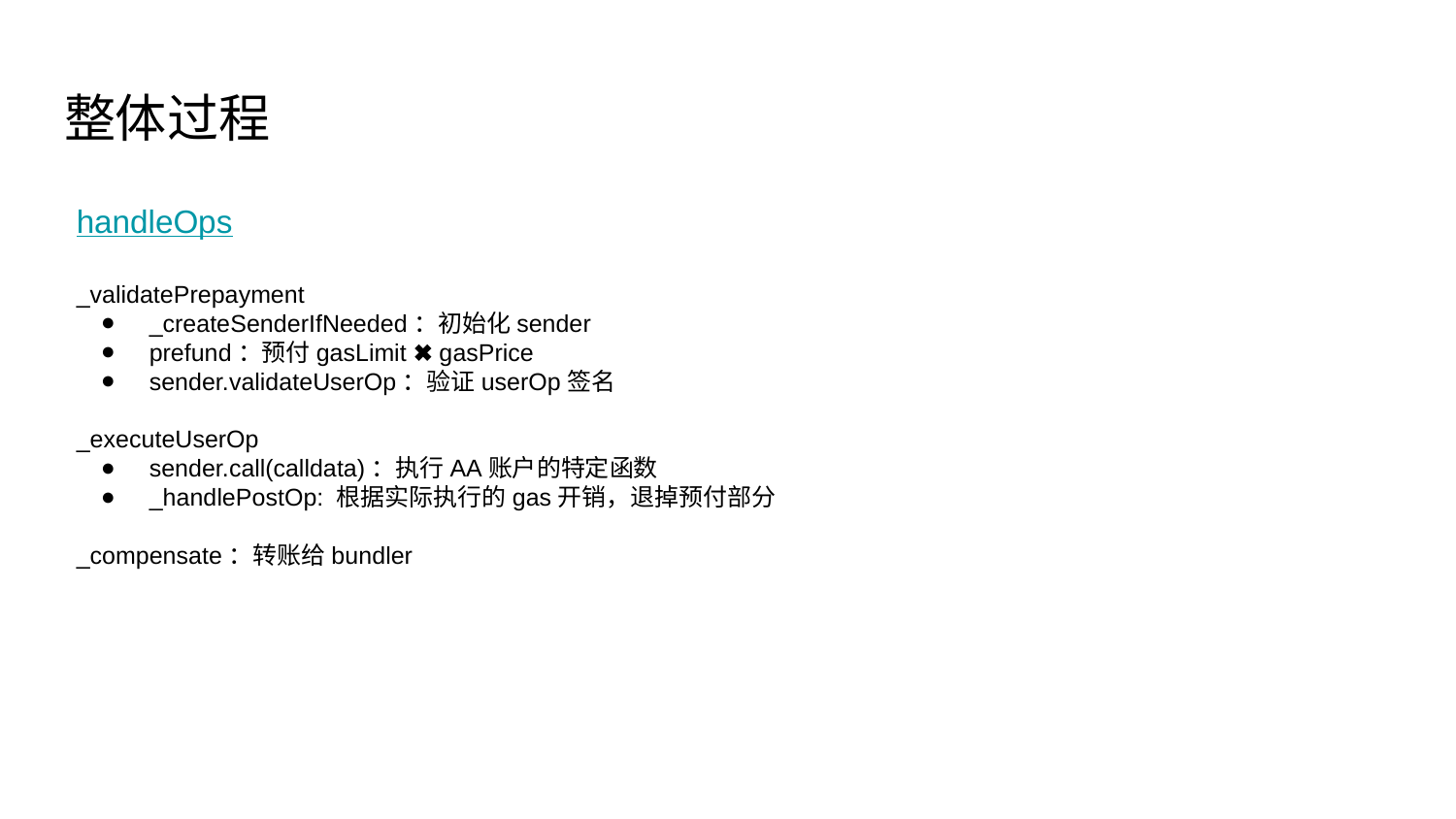

# 整体过程

handleOps

_validatePrepayment
_createSenderIfNeeded：初始化sender
prefund：预付gasLimit ✖️ gasPrice
sender.validateUserOp：验证userOp签名

_executeUserOp
sender.call(calldata)：执行AA账户的特定函数
_handlePostOp: 根据实际执行的gas开销，退掉预付部分

_compensate：转账给bundler